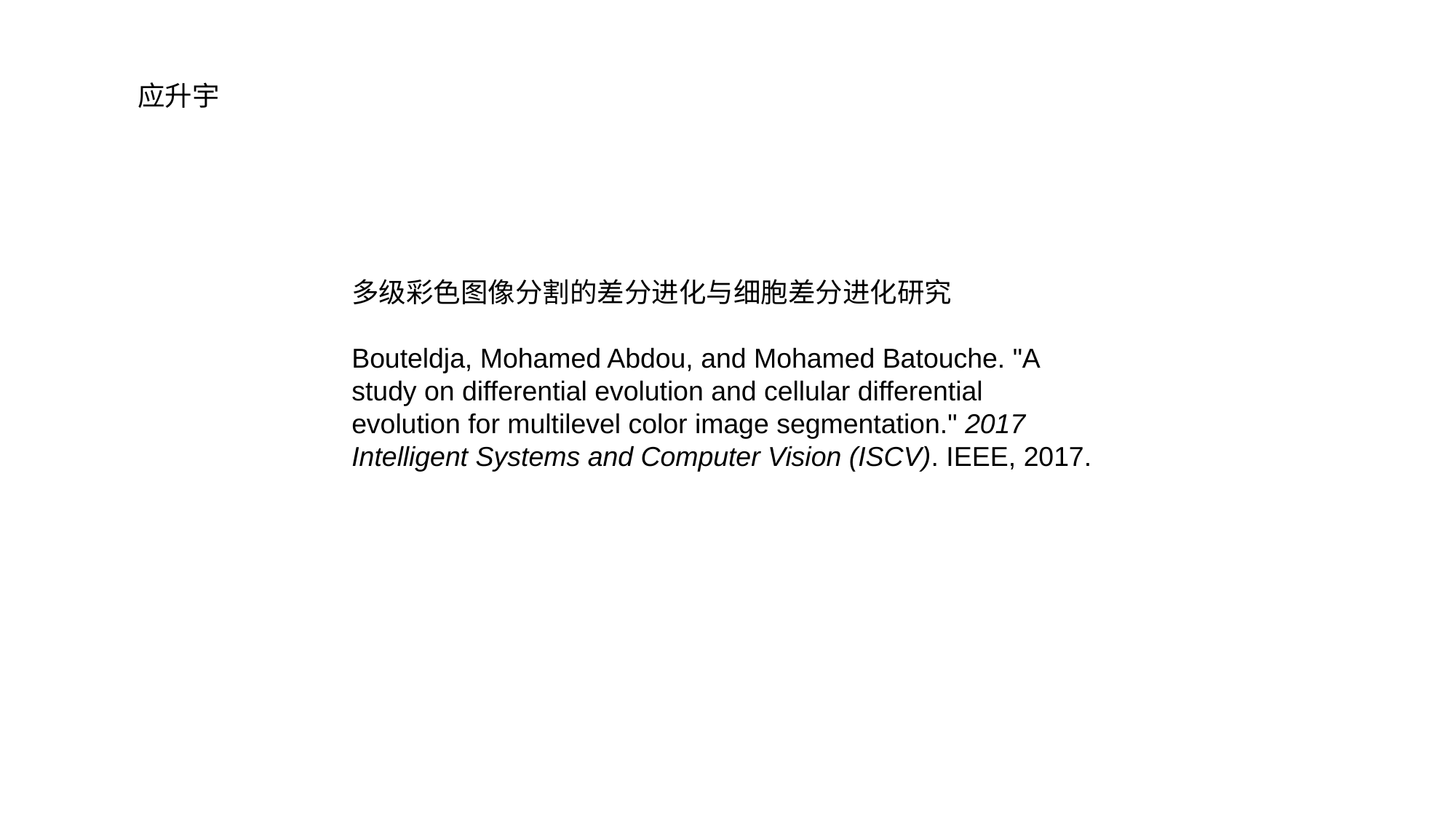

应升宇
多级彩色图像分割的差分进化与细胞差分进化研究

Bouteldja, Mohamed Abdou, and Mohamed Batouche. "A study on differential evolution and cellular differential evolution for multilevel color image segmentation." 2017 Intelligent Systems and Computer Vision (ISCV). IEEE, 2017.